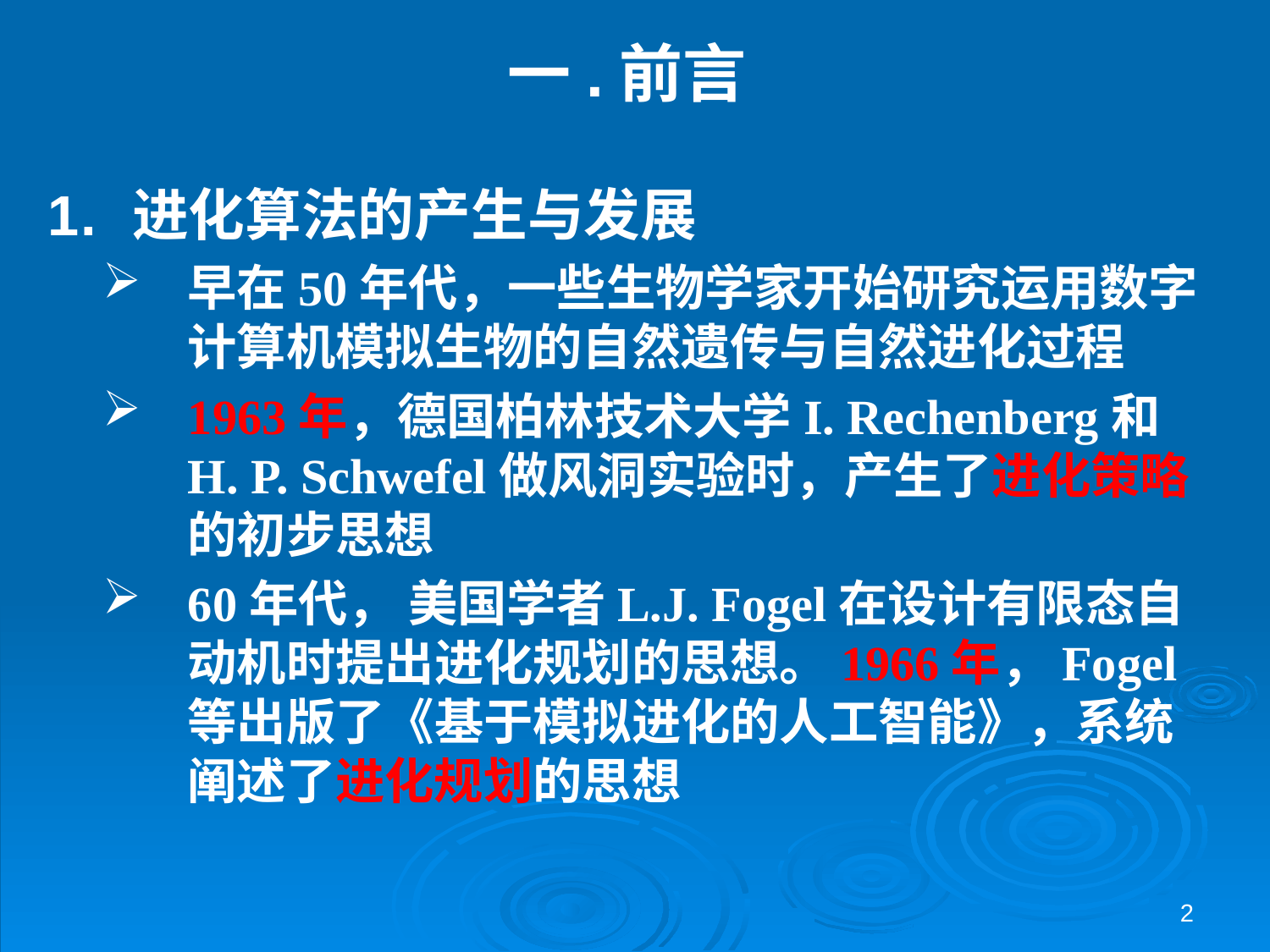

# 一.前言
进化算法的产生与发展
早在50年代，一些生物学家开始研究运用数字计算机模拟生物的自然遗传与自然进化过程
1963年，德国柏林技术大学I. Rechenberg和H. P. Schwefel做风洞实验时，产生了进化策略的初步思想
60年代， 美国学者L.J. Fogel在设计有限态自动机时提出进化规划的思想。1966年，Fogel等出版了《基于模拟进化的人工智能》，系统阐述了进化规划的思想
2